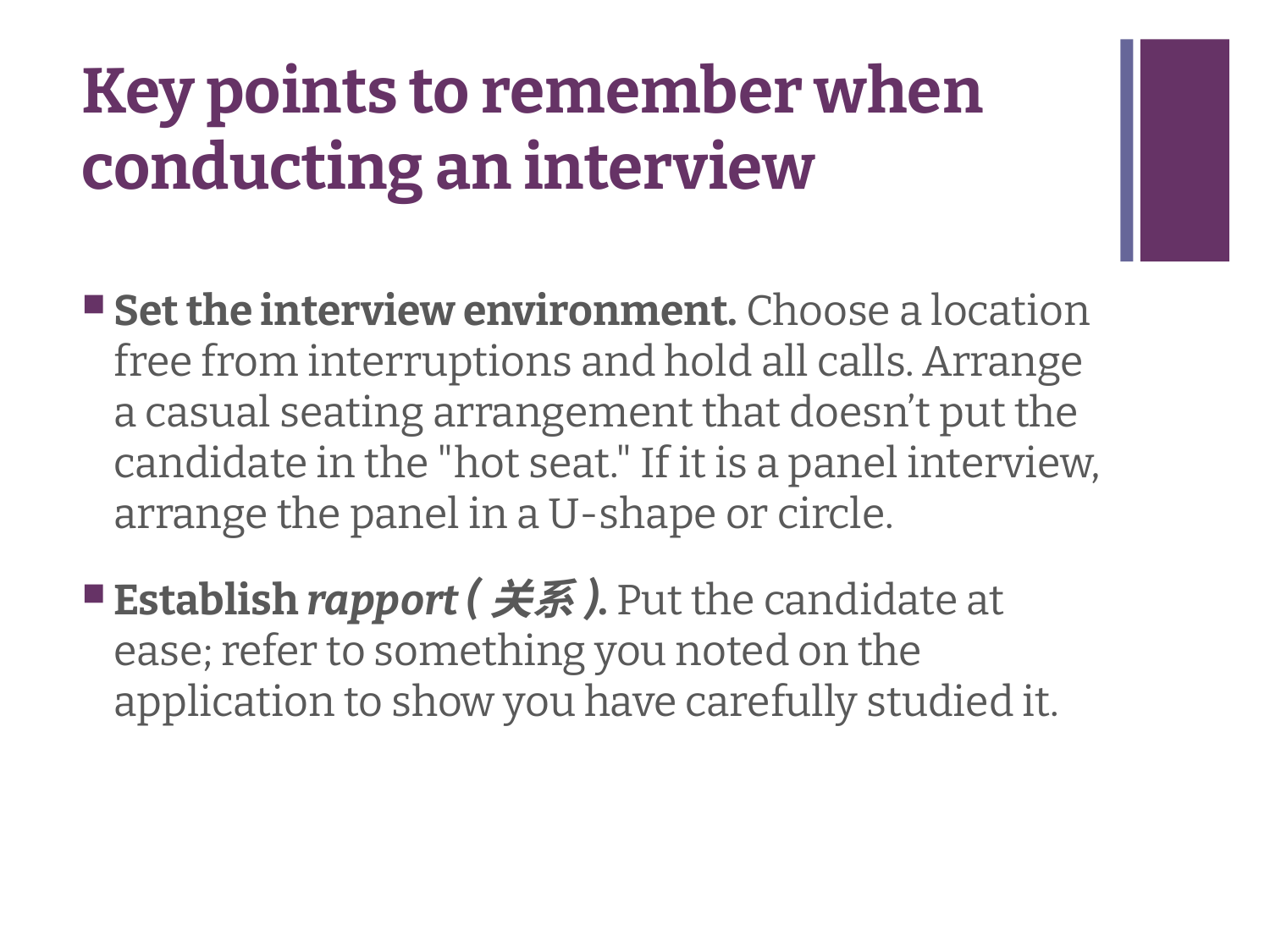

# Key points to remember when conducting an interview
Set the interview environment. Choose a location free from interruptions and hold all calls. Arrange a casual seating arrangement that doesn’t put the candidate in the "hot seat." If it is a panel interview, arrange the panel in a U-shape or circle.
Establish rapport (关系). Put the candidate at ease; refer to something you noted on the application to show you have carefully studied it.